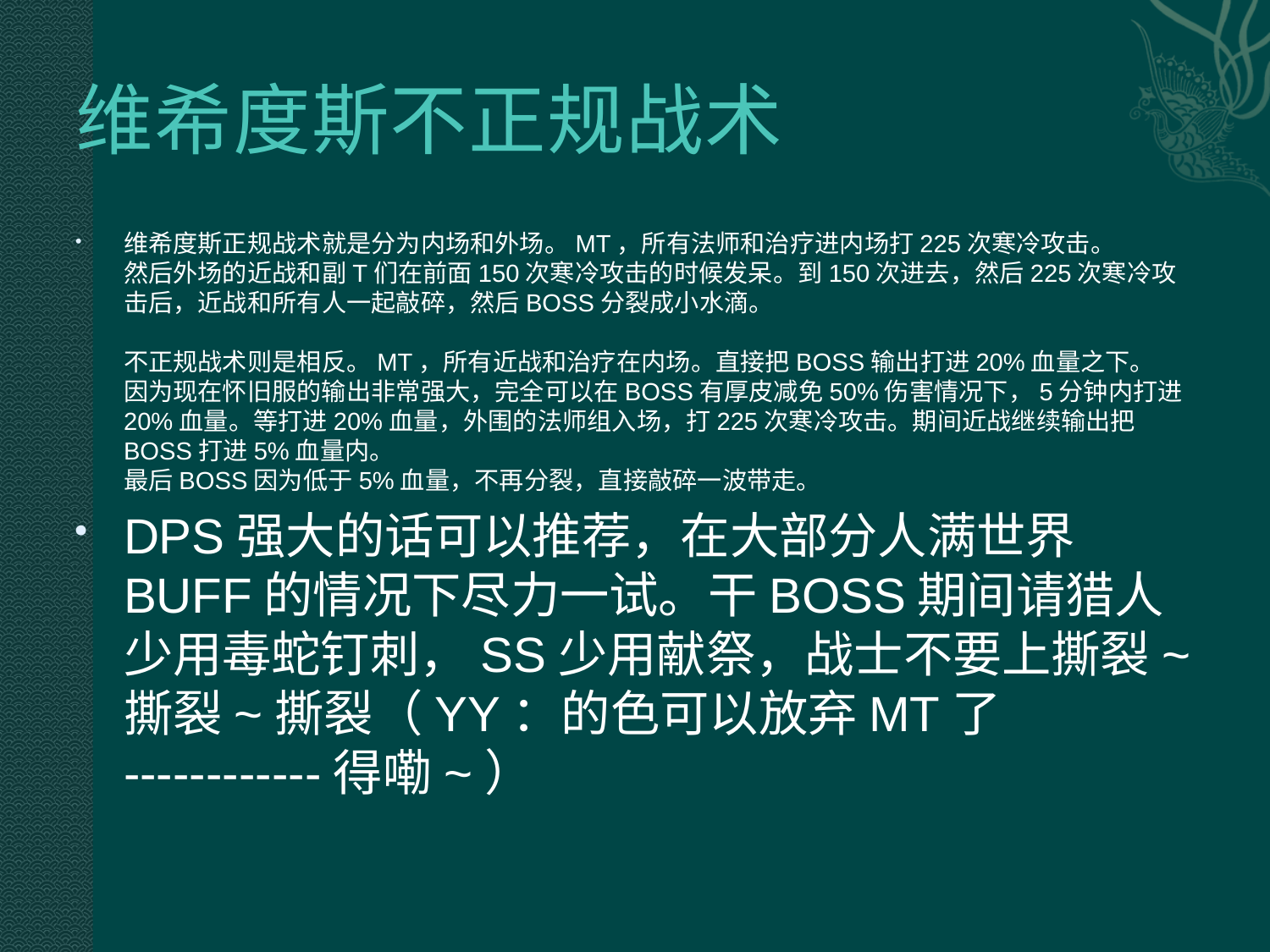

# 维希度斯不正规战术
维希度斯正规战术就是分为内场和外场。MT，所有法师和治疗进内场打225次寒冷攻击。
然后外场的近战和副T们在前面150次寒冷攻击的时候发呆。到150次进去，然后225次寒冷攻击后，近战和所有人一起敲碎，然后BOSS分裂成小水滴。
不正规战术则是相反。MT，所有近战和治疗在内场。直接把BOSS输出打进20%血量之下。
因为现在怀旧服的输出非常强大，完全可以在BOSS有厚皮减免50%伤害情况下，5分钟内打进20%血量。等打进20%血量，外围的法师组入场，打225次寒冷攻击。期间近战继续输出把BOSS打进5%血量内。
最后BOSS因为低于5%血量，不再分裂，直接敲碎一波带走。
DPS强大的话可以推荐，在大部分人满世界BUFF的情况下尽力一试。干BOSS期间请猎人少用毒蛇钉刺，SS少用献祭，战士不要上撕裂~撕裂~撕裂（YY：的色可以放弃MT了 ------------得嘞~）